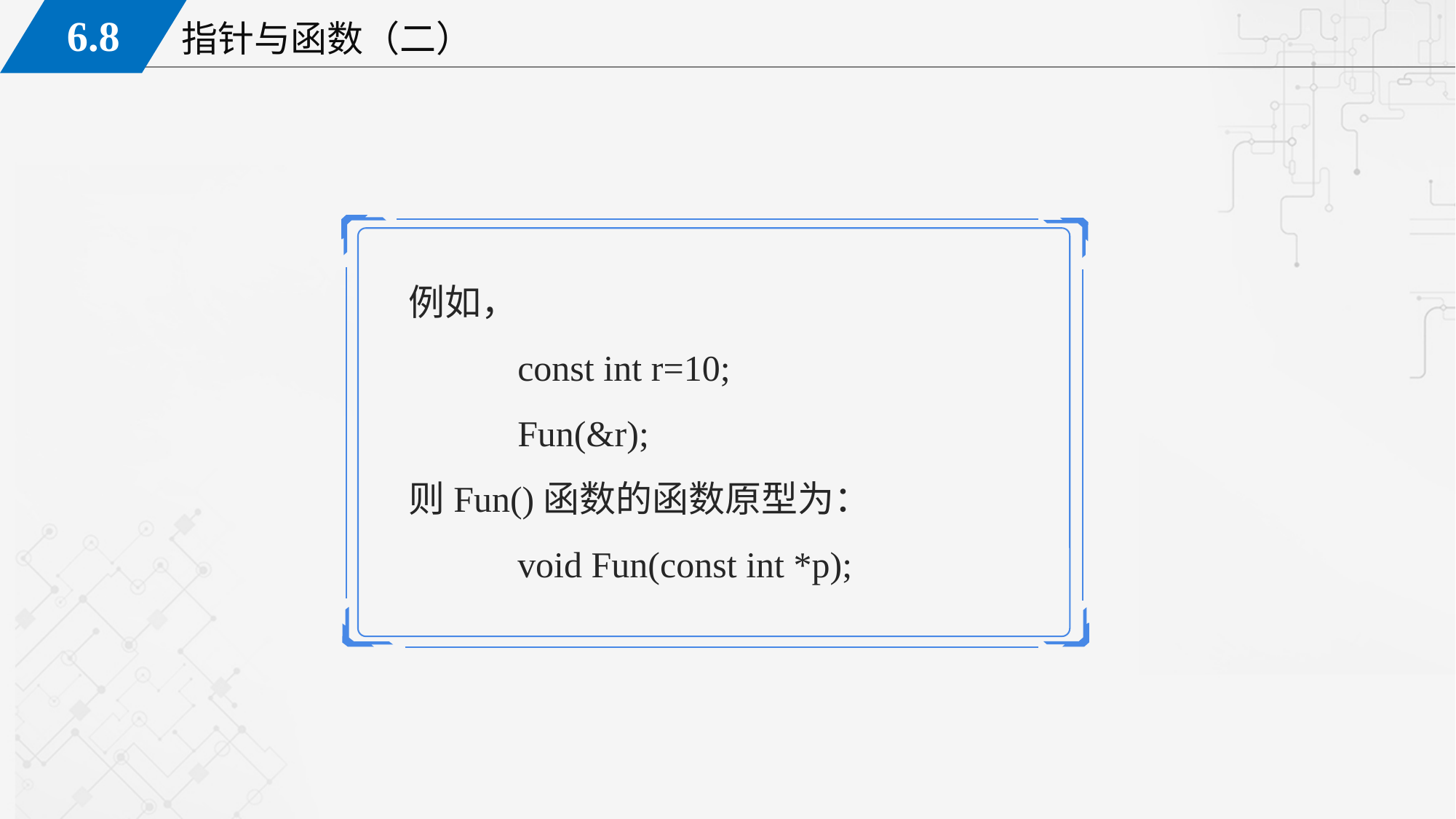

例如，
	const int r=10;
	Fun(&r);
则Fun()函数的函数原型为：
	void Fun(const int *p);